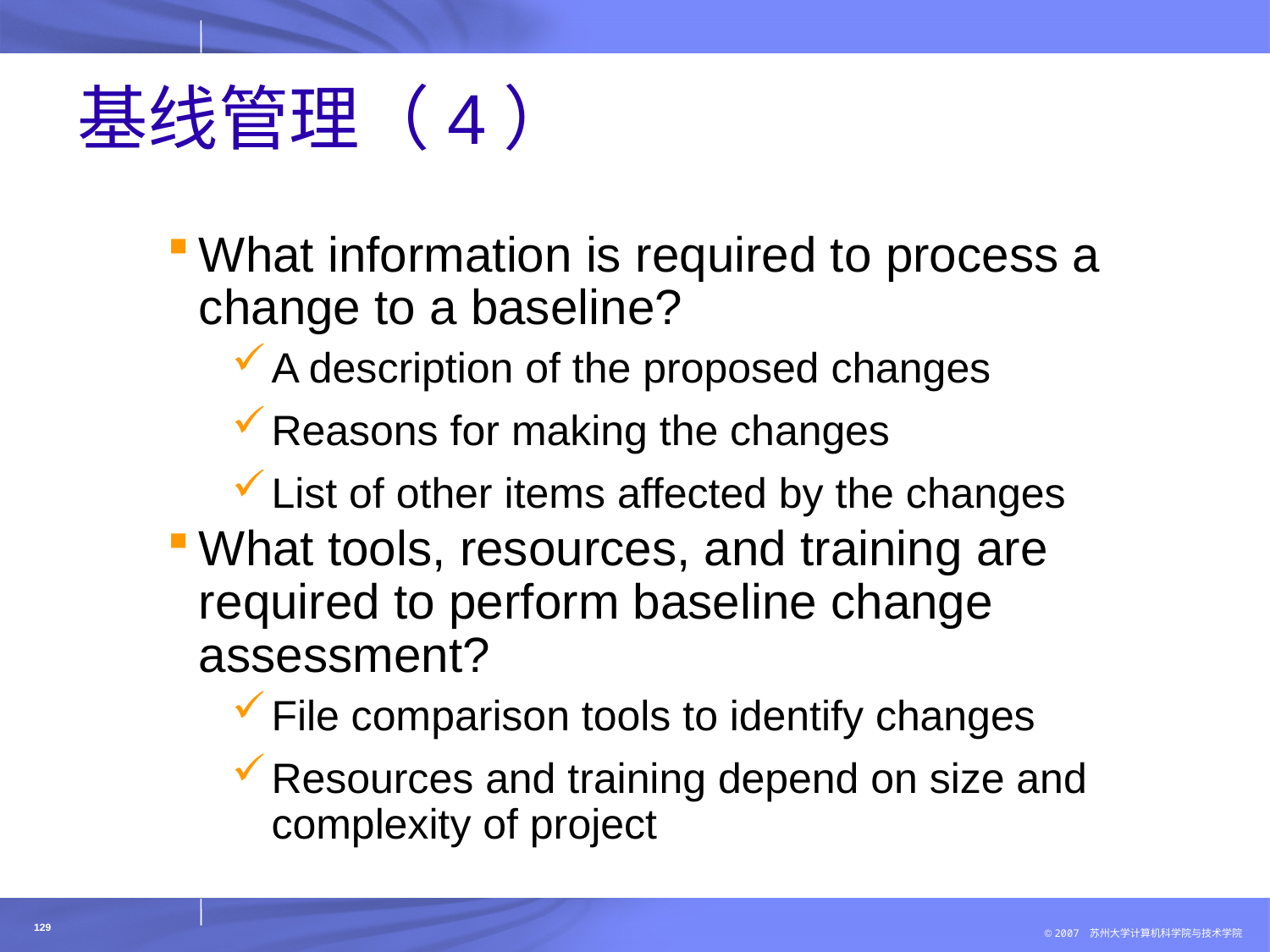

# 基线管理（4）
What information is required to process a change to a baseline?
A description of the proposed changes
Reasons for making the changes
List of other items affected by the changes
What tools, resources, and training are required to perform baseline change assessment?
File comparison tools to identify changes
Resources and training depend on size and complexity of project
129